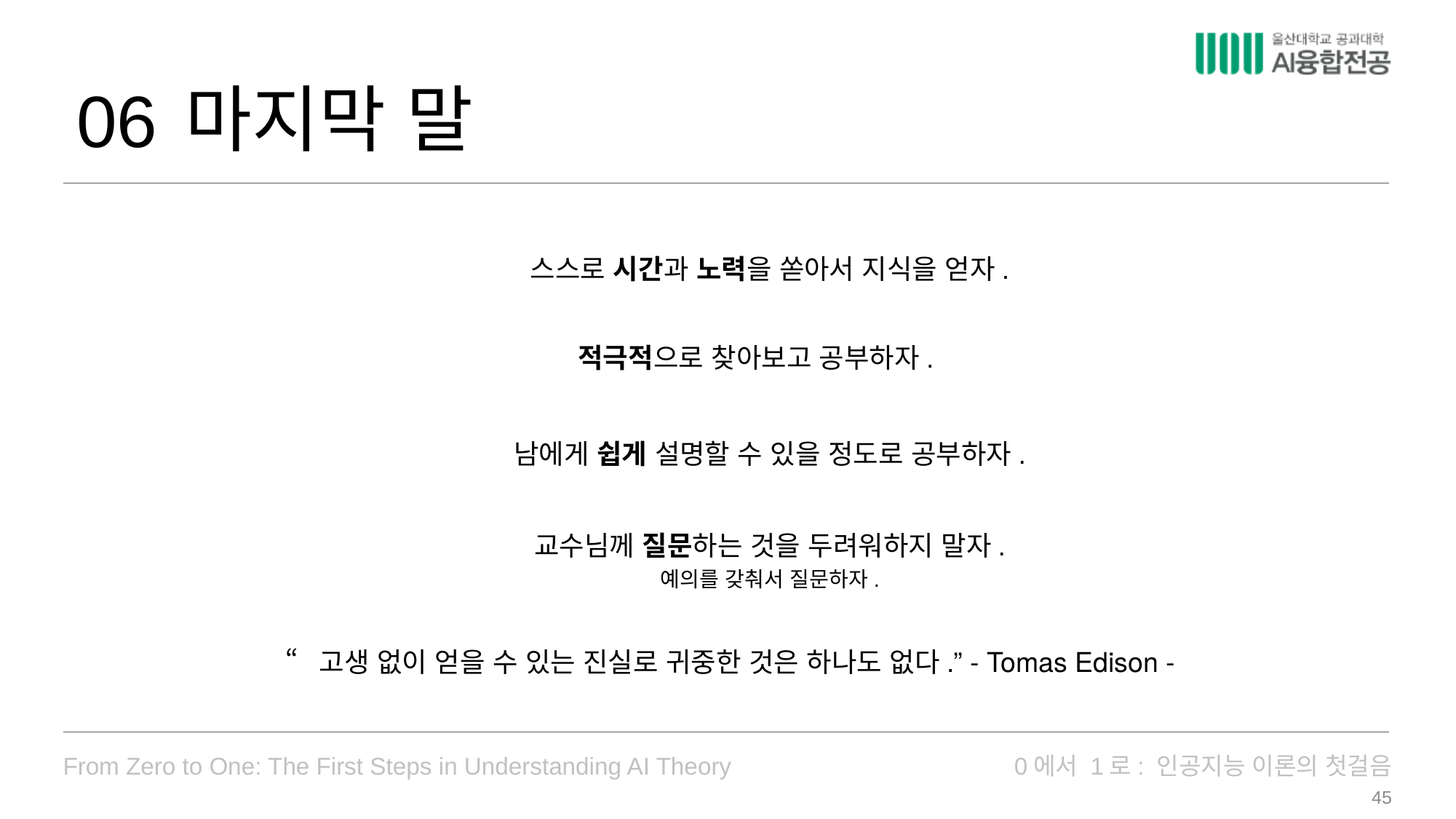

06
# 마지막 말
스스로 시간과 노력을 쏟아서 지식을 얻자.
적극적으로 찾아보고 공부하자.
남에게 쉽게 설명할 수 있을 정도로 공부하자.
교수님께 질문하는 것을 두려워하지 말자.
예의를 갖춰서 질문하자.
“고생 없이 얻을 수 있는 진실로 귀중한 것은 하나도 없다.” - Tomas Edison -
45